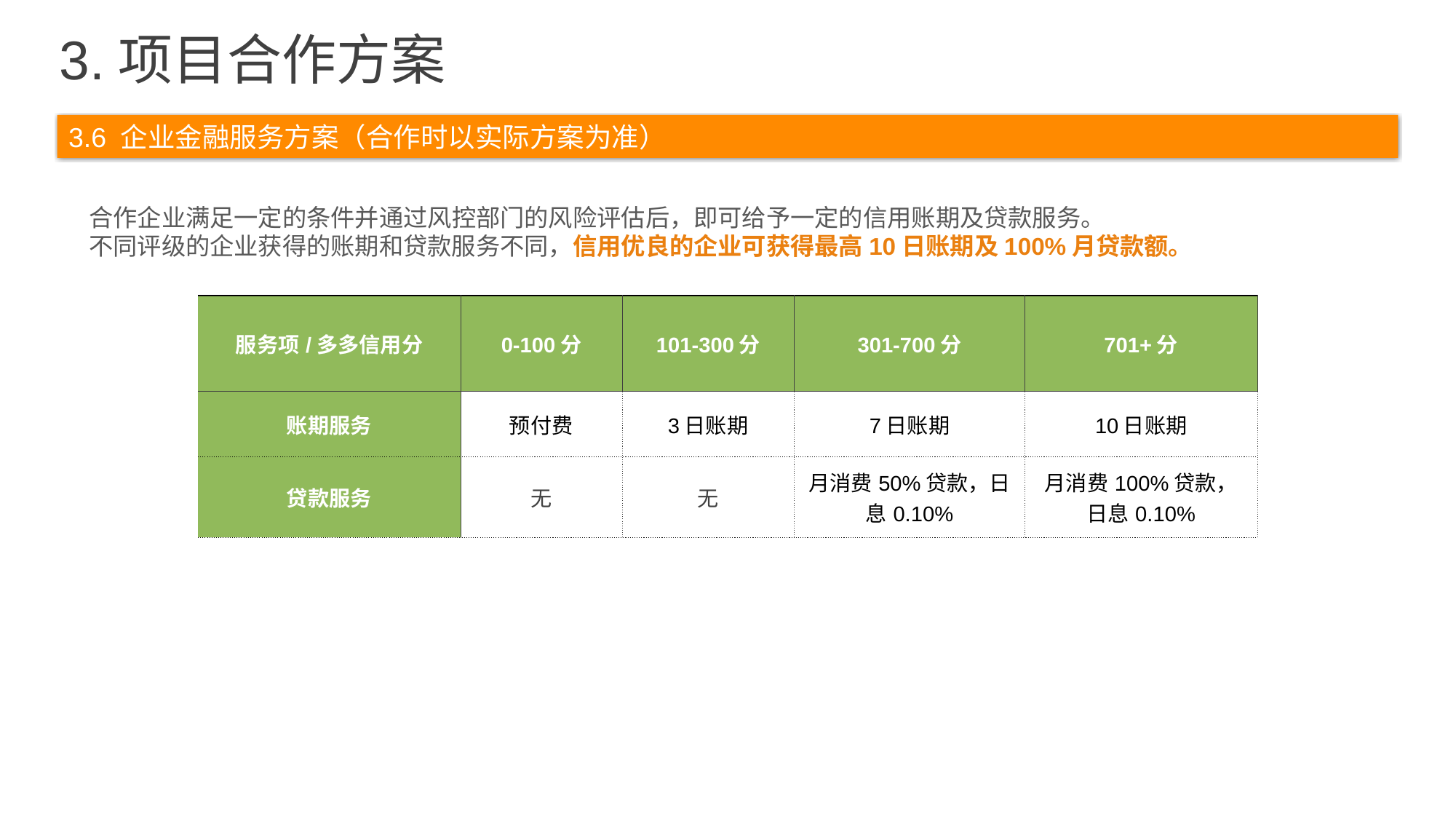

3.项目合作方案

3.6 企业金融服务方案（合作时以实际方案为准）
合作企业满足一定的条件并通过风控部门的风险评估后，即可给予一定的信用账期及贷款服务。
不同评级的企业获得的账期和贷款服务不同，信用优良的企业可获得最高10日账期及100%月贷款额。
| 服务项/多多信用分 | 0-100分 | 101-300分 | 301-700分 | 701+分 |
| --- | --- | --- | --- | --- |
| 账期服务 | 预付费 | 3日账期 | 7日账期 | 10日账期 |
| 贷款服务 | 无 | 无 | 月消费50%贷款，日息0.10% | 月消费100%贷款，日息0.10% |
合作方
合作方